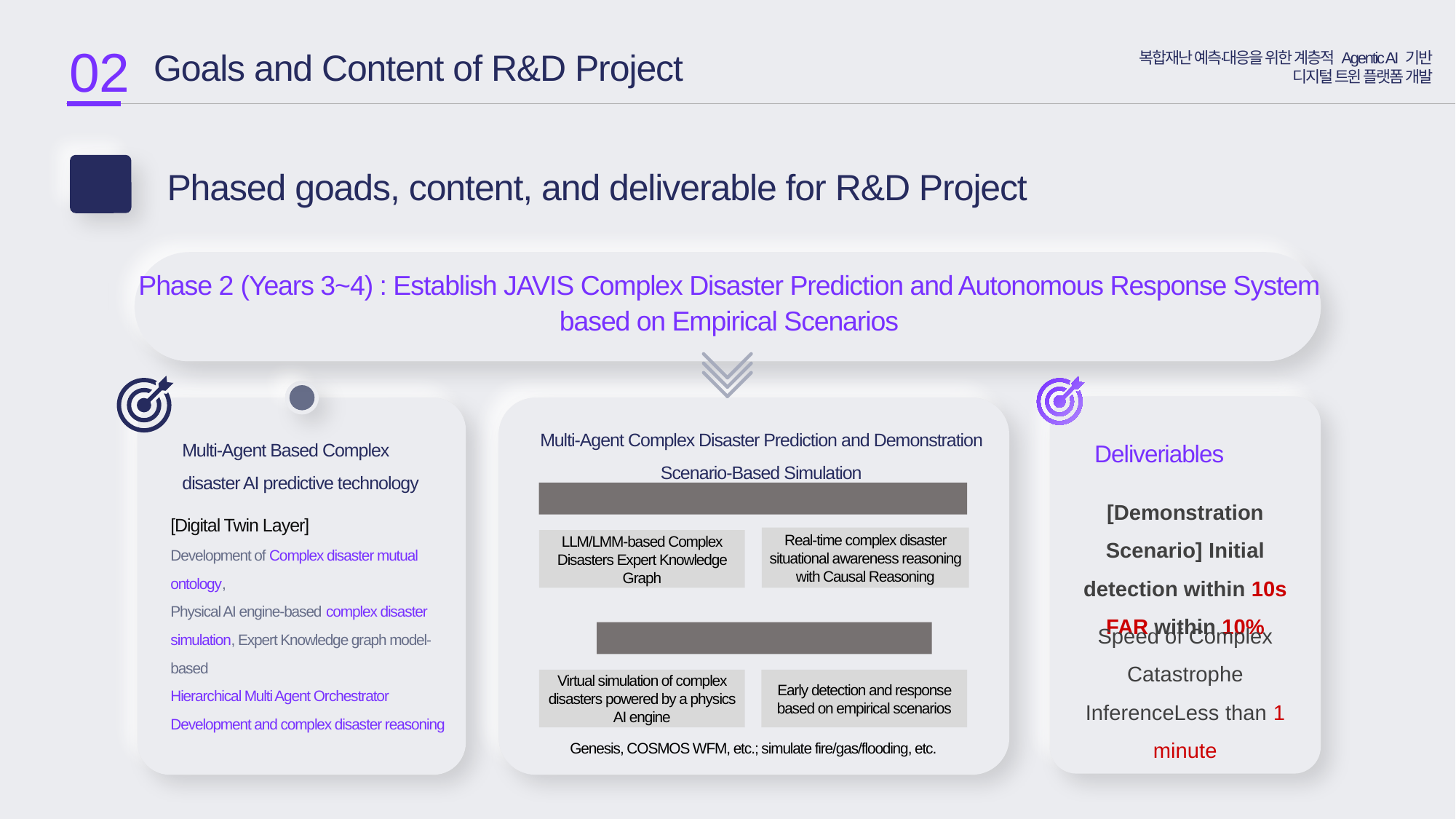

02
 Goals and Content of R&D Project
복합재난 예측∙대응을 위한 계층적 Agentic AI 기반
디지털 트윈 플랫폼 개발

Phased goads, content, and deliverable for R&D Project
2-3

Phase 2 (Years 3~4) : Establish JAVIS Complex Disaster Prediction and Autonomous Response System based on Empirical Scenarios

2

Multi-Agent Complex Disaster Prediction and Demonstration Scenario-Based Simulation
Multi-Agent Based Complex disaster AI predictive technology
Deliveriables
[Demonstration Scenario] Initial detection within 10s FAR within 10%
[Multi Agent Orchestrator Complex Catastrophe Inference]
[Digital Twin Layer]
Development of Complex disaster mutual ontology,
Physical AI engine-based complex disaster simulation, Expert Knowledge graph model-based
Hierarchical Multi Agent Orchestrator Development and complex disaster reasoning
Real-time complex disaster situational awareness reasoning with Causal Reasoning
LLM/LMM-based Complex Disasters Expert Knowledge Graph
Speed of Complex Catastrophe InferenceLess than 1 minute
[Complex Disaster Demonstration Simulation]
Virtual simulation of complex disasters powered by a physics AI engine
Early detection and response based on empirical scenarios
Genesis, COSMOS WFM, etc.; simulate fire/gas/flooding, etc.